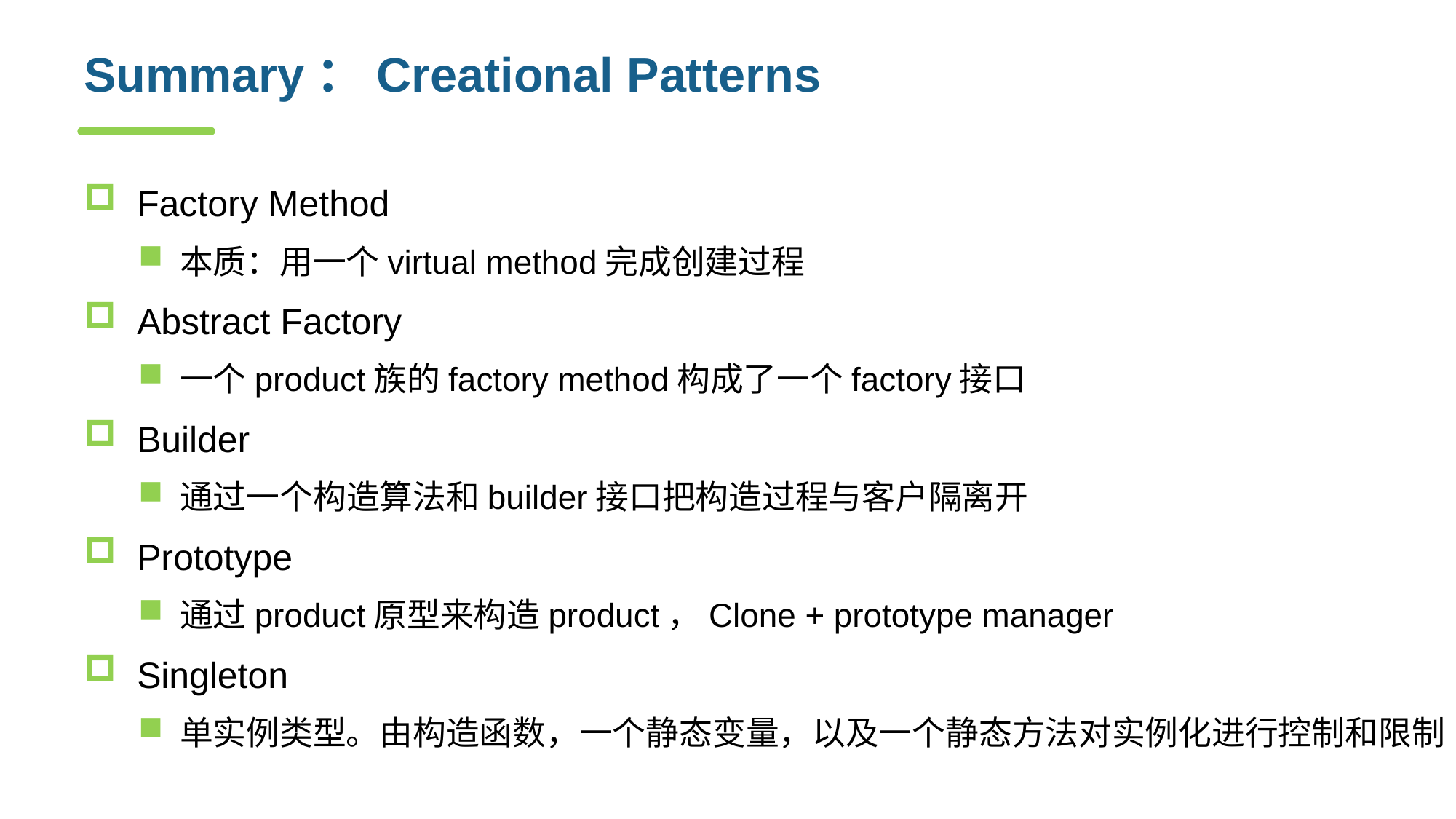

# Summary：Creational Patterns
Factory Method
本质：用一个virtual method完成创建过程
Abstract Factory
一个product族的factory method构成了一个factory接口
Builder
通过一个构造算法和builder接口把构造过程与客户隔离开
Prototype
通过product原型来构造product，Clone + prototype manager
Singleton
单实例类型。由构造函数，一个静态变量，以及一个静态方法对实例化进行控制和限制

76